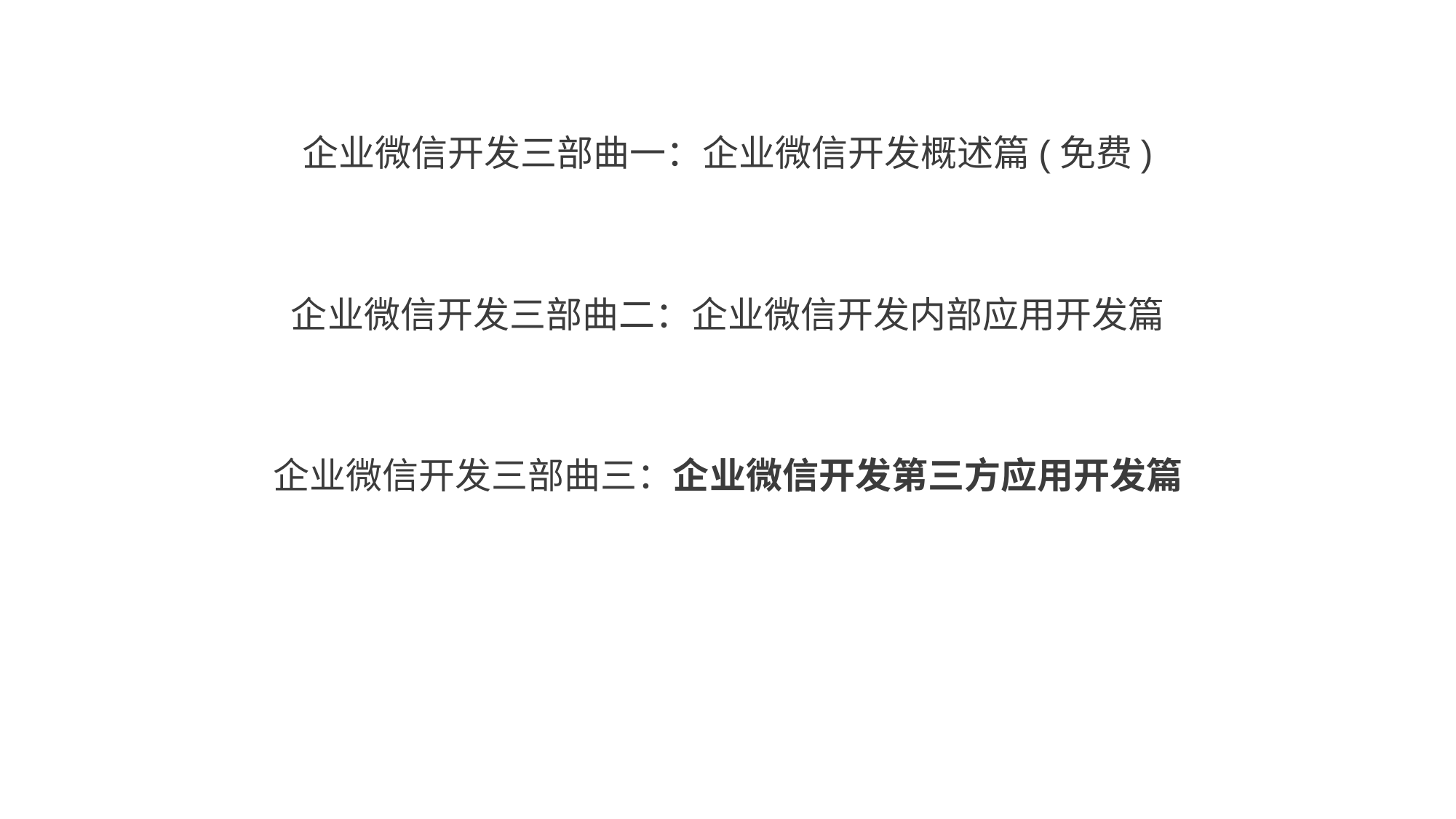

企业微信开发三部曲一：企业微信开发概述篇(免费)

企业微信开发三部曲二：企业微信开发内部应用开发篇

企业微信开发三部曲三：企业微信开发第三方应用开发篇